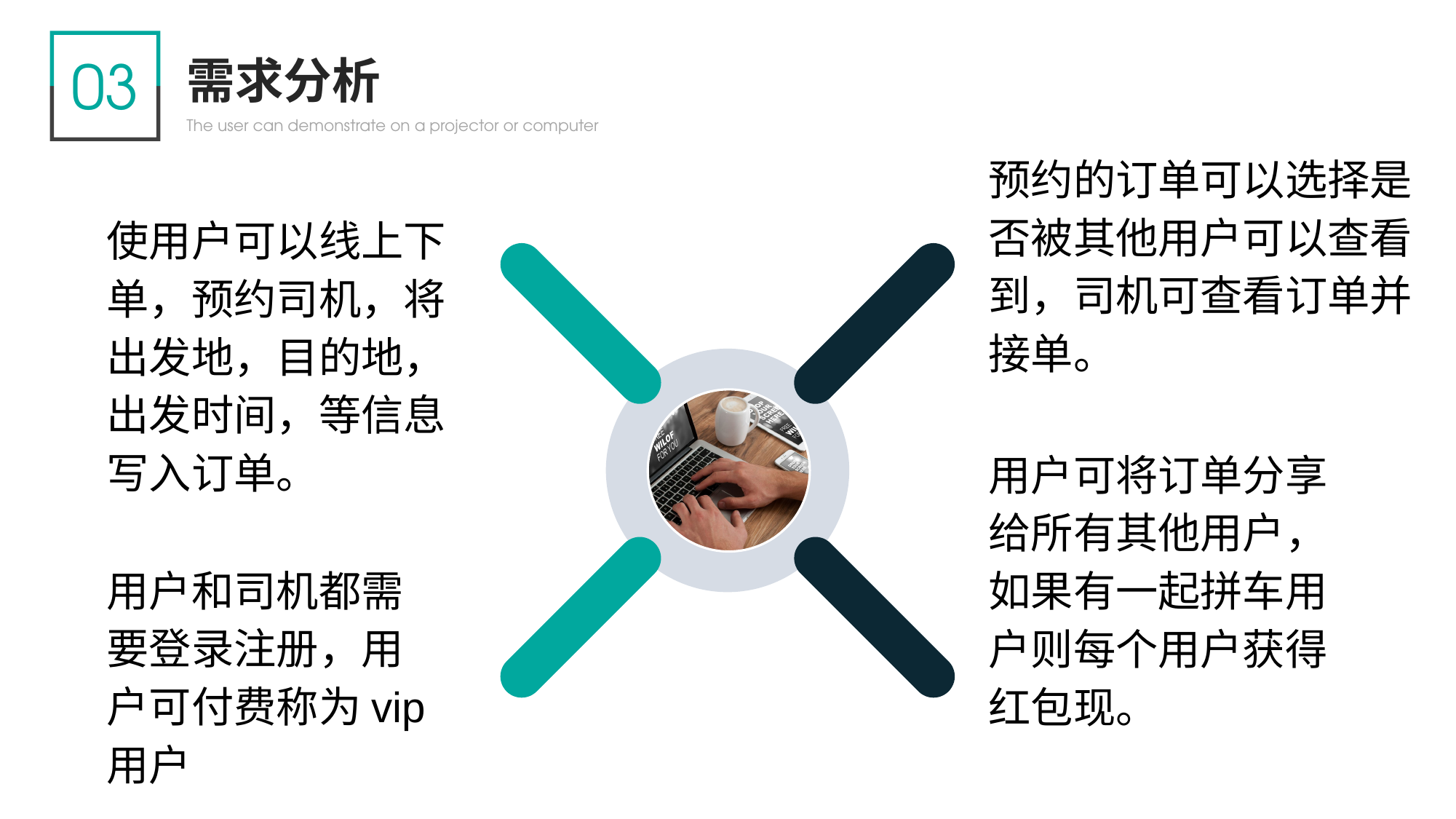

03
需求分析
The user can demonstrate on a projector or computer

预约的订单可以选择是否被其他用户可以查看到，司机可查看订单并接单。

使用户可以线上下单，预约司机，将出发地，目的地，出发时间，等信息写入订单。

用户可将订单分享给所有其他用户，如果有一起拼车用户则每个用户获得红包现。

用户和司机都需要登录注册，用户可付费称为vip用户